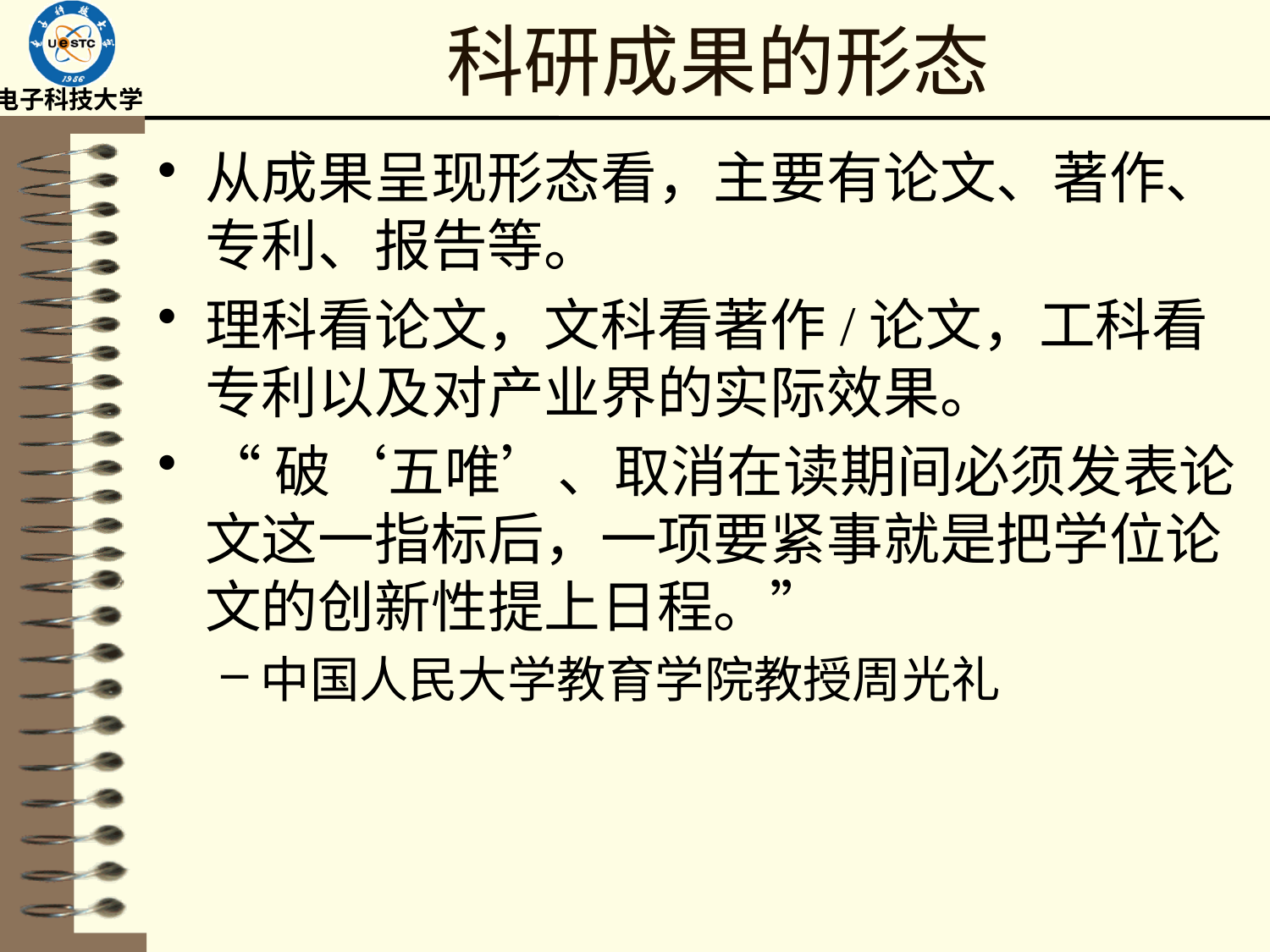

# 科研成果的形态
从成果呈现形态看，主要有论文、著作、专利、报告等。
理科看论文，文科看著作/论文，工科看专利以及对产业界的实际效果。
“破‘五唯’、取消在读期间必须发表论文这一指标后，一项要紧事就是把学位论文的创新性提上日程。”
中国人民大学教育学院教授周光礼